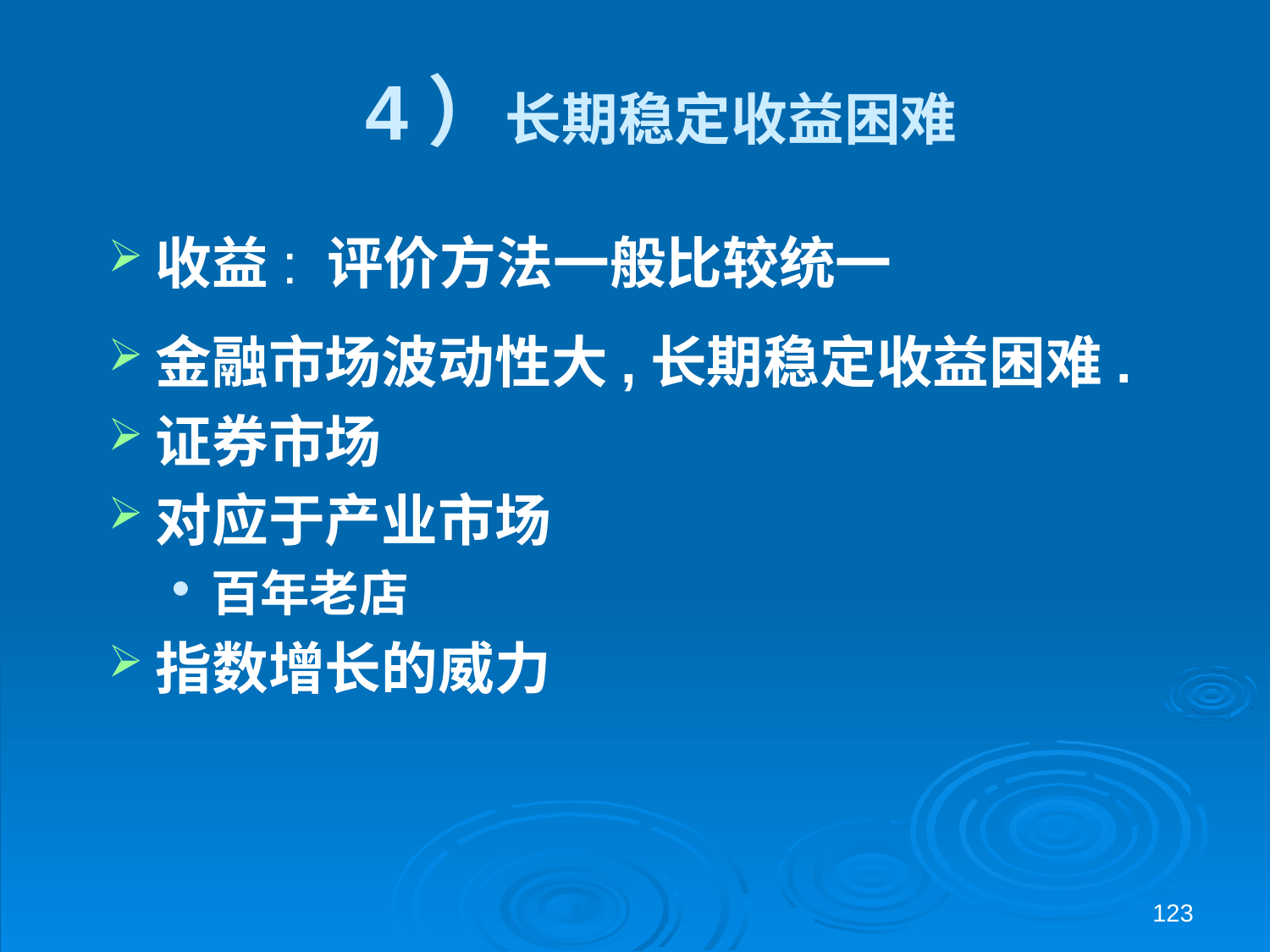

# 4）长期稳定收益困难
收益: 评价方法一般比较统一
金融市场波动性大,长期稳定收益困难.
证券市场
对应于产业市场
百年老店
指数增长的威力

123